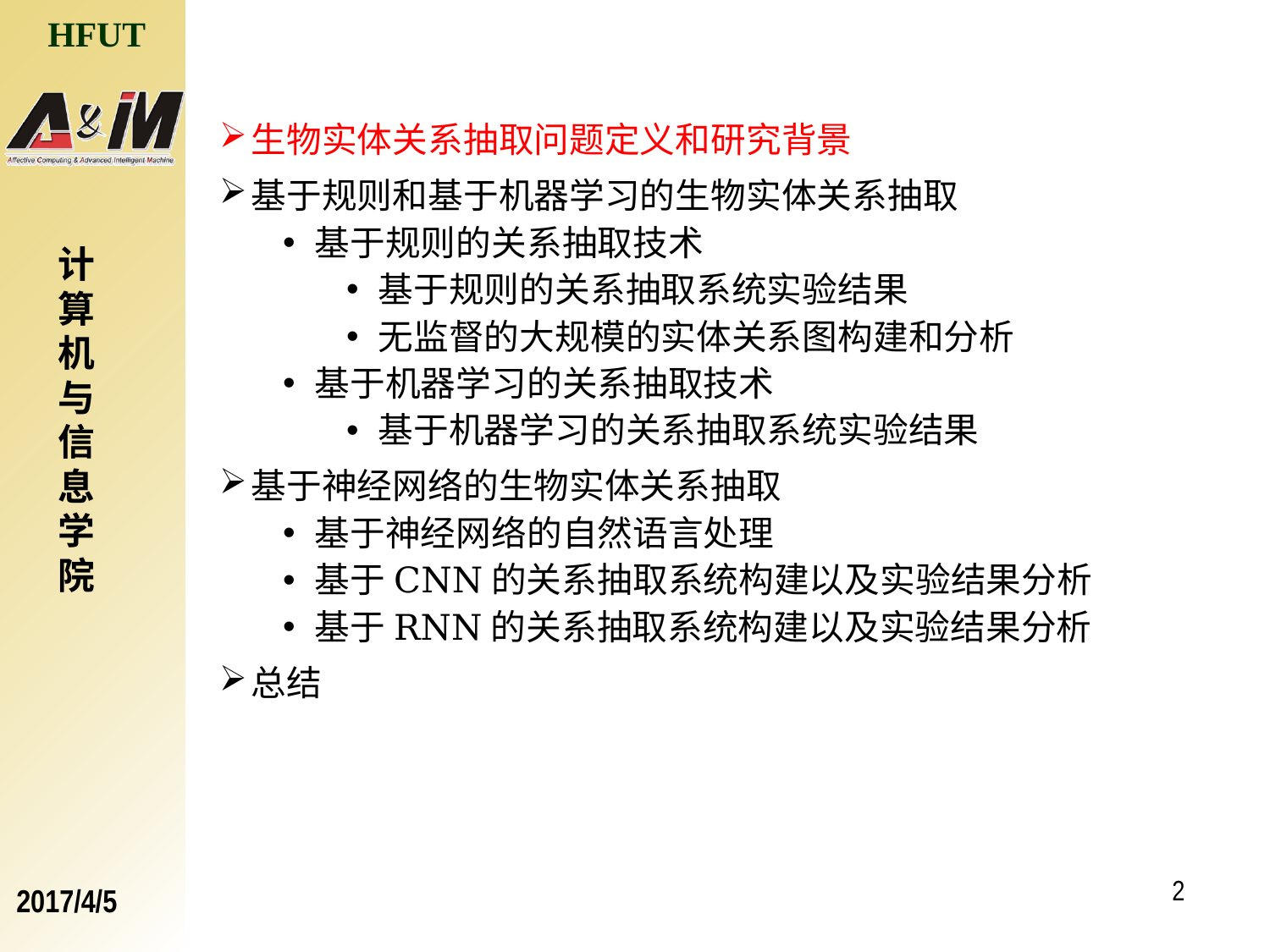

生物实体关系抽取问题定义和研究背景
基于规则和基于机器学习的生物实体关系抽取
基于规则的关系抽取技术
基于规则的关系抽取系统实验结果
无监督的大规模的实体关系图构建和分析
基于机器学习的关系抽取技术
基于机器学习的关系抽取系统实验结果
基于神经网络的生物实体关系抽取
基于神经网络的自然语言处理
基于CNN的关系抽取系统构建以及实验结果分析
基于RNN的关系抽取系统构建以及实验结果分析
总结

计算机与信息学院
2
2017/4/5